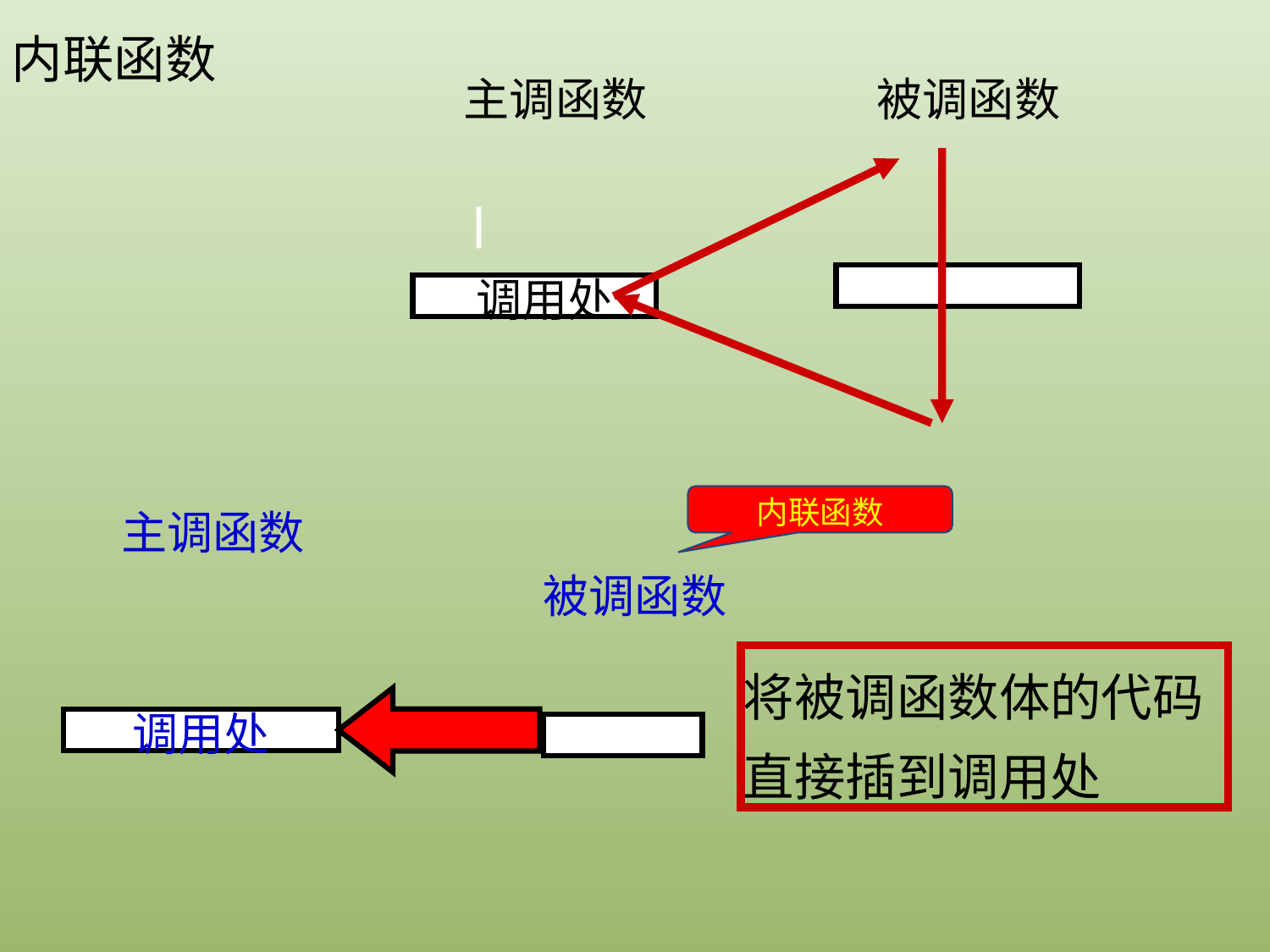

内联函数
主调函数
被调函数

调用处

内联函数
主调函数
调用处

被调函数

将被调函数体的代码直接插到调用处

241